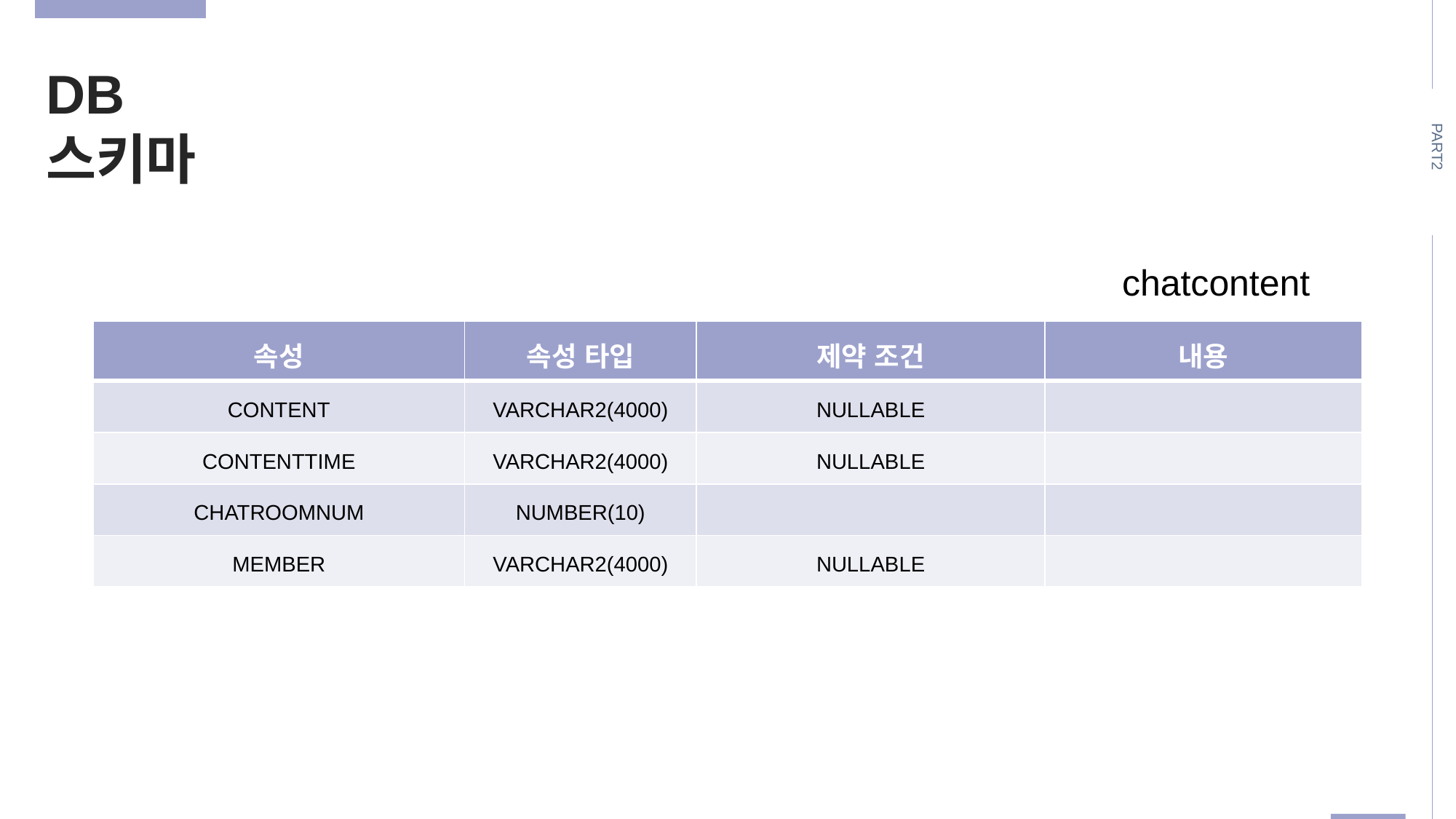

DB스키마
PART2
chatcontent
| 속성 | 속성 타입 | 제약 조건 | 내용 |
| --- | --- | --- | --- |
| CONTENT | VARCHAR2(4000) | NULLABLE |  |
| CONTENTTIME | VARCHAR2(4000) | NULLABLE |  |
| CHATROOMNUM | NUMBER(10) |  |  |
| MEMBER | VARCHAR2(4000) | NULLABLE |  |